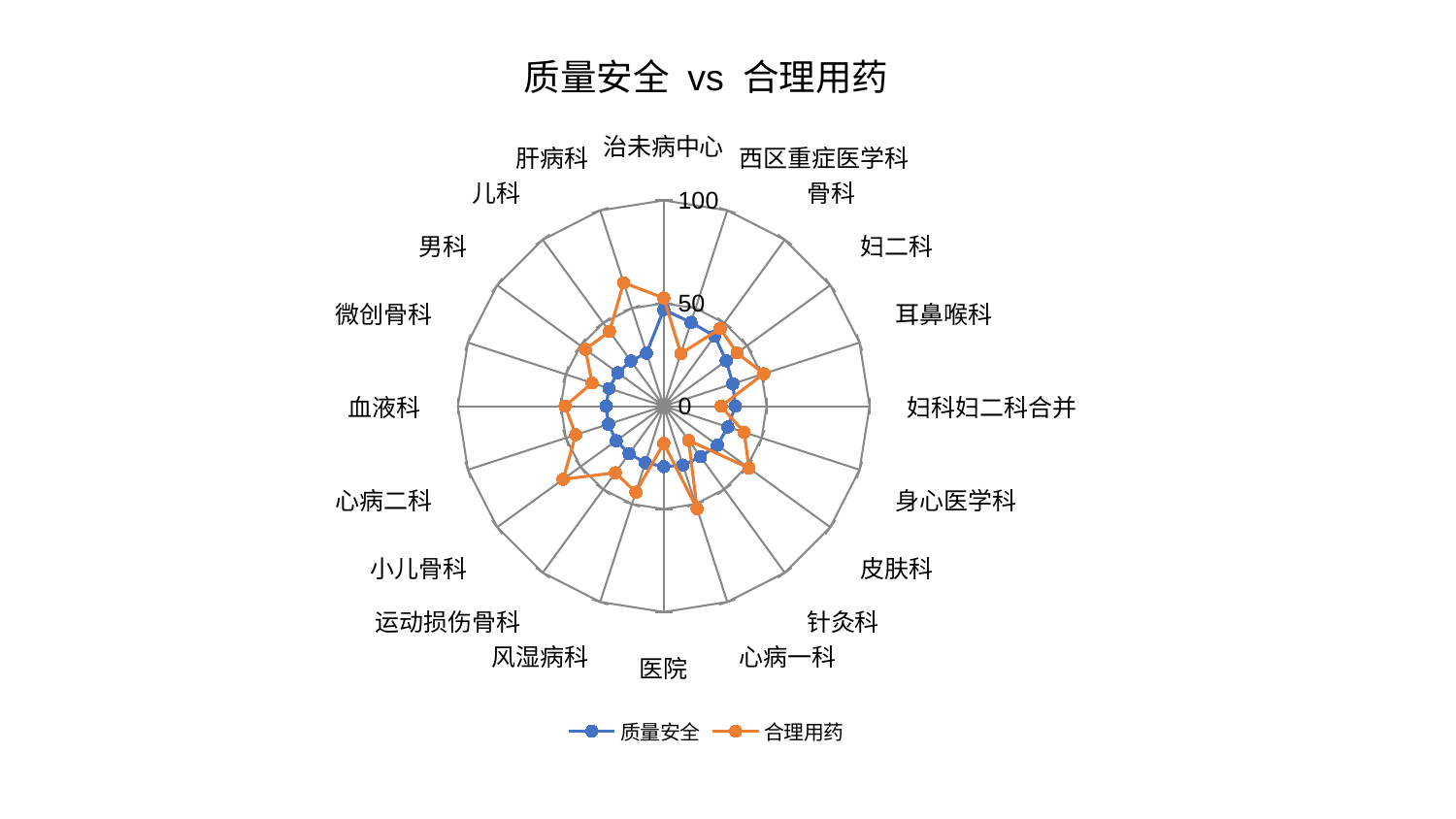

### Chart: 质量安全 vs 合理用药

| Category | 质量安全 | 合理用药 |
|---|---|---|
| 治未病中心 | 46.899537053593775 | 52.57042948058992 |
| 西区重症医学科 | 42.80024960057899 | 26.85654760743637 |
| 骨科 | 42.10950984060317 | 46.64111146719545 |
| 妇二科 | 37.531722536605706 | 44.019682523775614 |
| 耳鼻喉科 | 35.28143955553917 | 51.12024408396477 |
| 妇科妇二科合并 | 34.813688671598655 | 27.885740320229075 |
| 身心医学科 | 32.73598697858917 | 41.08914734278467 |
| 皮肤科 | 32.23063679701193 | 51.21602502031901 |
| 针灸科 | 30.388383248553605 | 20.513012460895954 |
| 心病一科 | 30.08519148227399 | 52.43030791925289 |
| 医院 | 29.358792742282596 | 18.082776761104874 |
| 风湿病科 | 28.894512315128388 | 43.944372637973856 |
| 运动损伤骨科 | 28.56826061537448 | 39.98216430523453 |
| 小儿骨科 | 28.56049562426144 | 60.42093354520331 |
| 心病二科 | 28.24858382206984 | 44.94412481754151 |
| 血液科 | 28.035710529434887 | 47.949720340752194 |
| 微创骨科 | 27.956826360570687 | 36.60736292501116 |
| 男科 | 27.610990587843638 | 47.04206133250408 |
| 儿科 | 27.175731953318056 | 44.88361639630603 |
| 肝病科 | 27.129640884623022 | 63.063083350763726 |
8